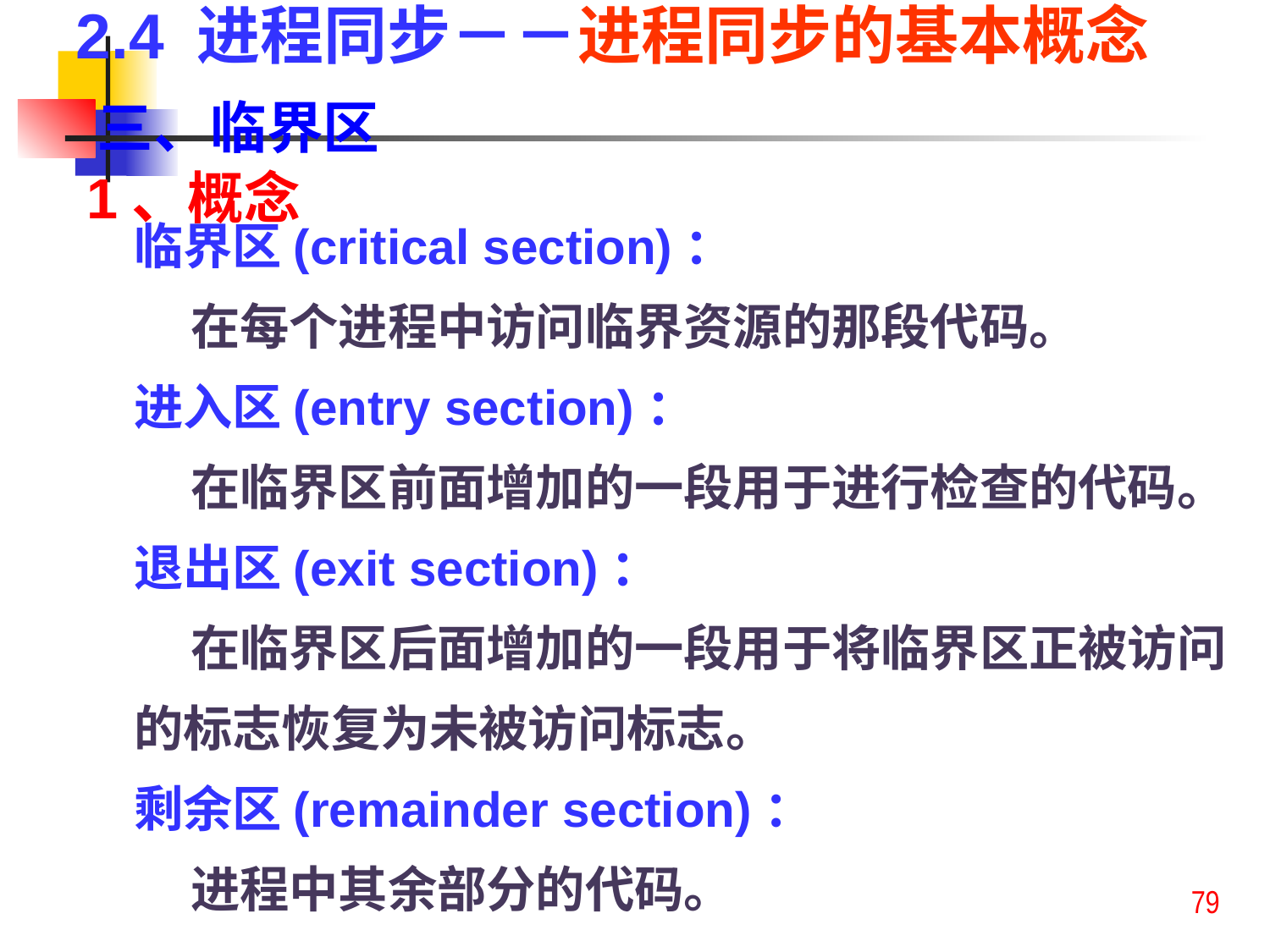

2.4 进程同步－－进程同步的基本概念
三、临界区
1、概念
临界区(critical section)：
    在每个进程中访问临界资源的那段代码。
进入区(entry section)：
    在临界区前面增加的一段用于进行检查的代码。
退出区(exit section)：
    在临界区后面增加的一段用于将临界区正被访问
的标志恢复为未被访问标志。
剩余区(remainder section)：
    进程中其余部分的代码。
79